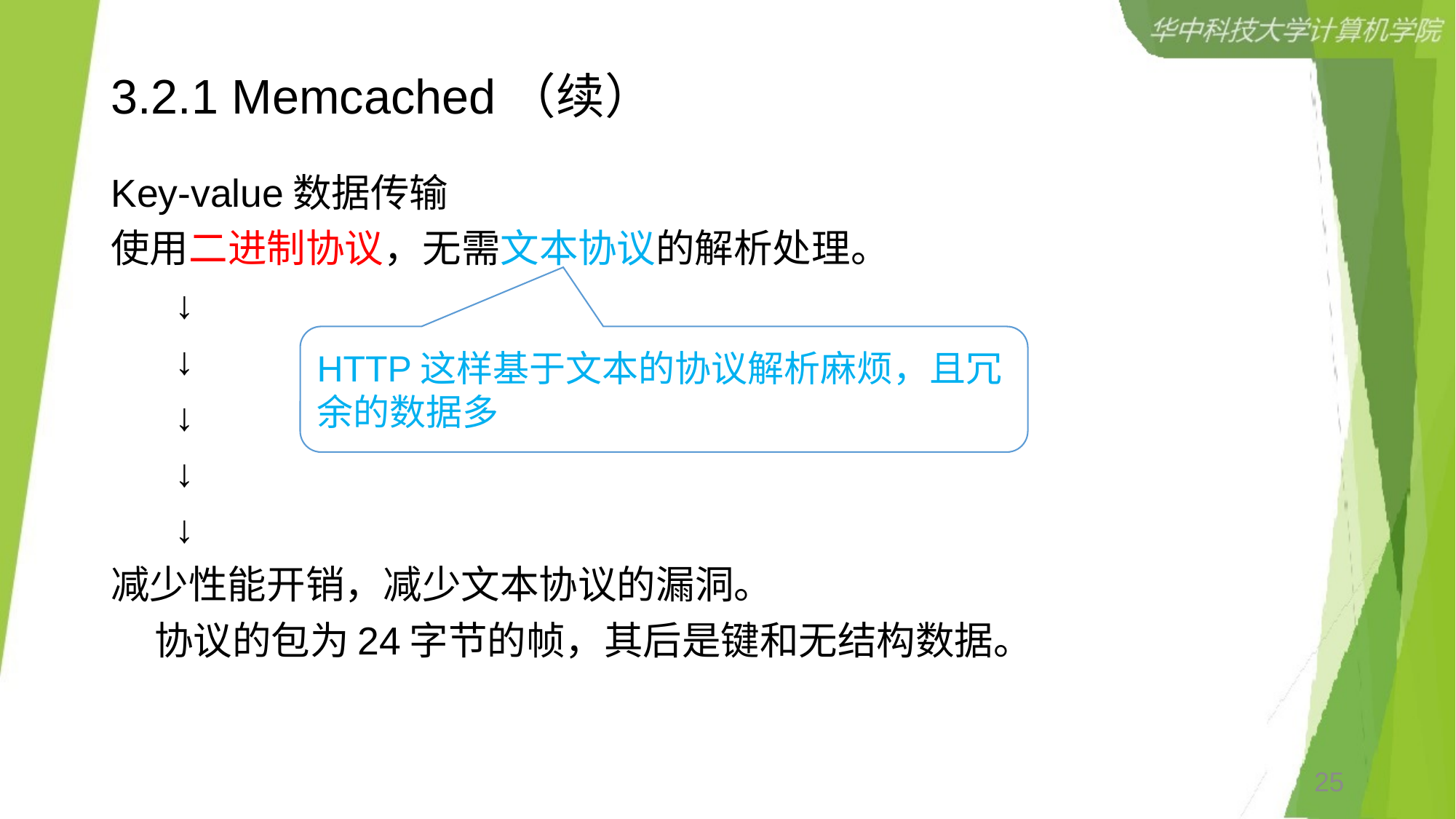

# 3.2.1 Memcached（续）
Key-value数据传输
使用二进制协议，无需文本协议的解析处理。
      ↓
      ↓
      ↓
      ↓
      ↓
减少性能开销，减少文本协议的漏洞。
    协议的包为24字节的帧，其后是键和无结构数据。
HTTP这样基于文本的协议解析麻烦，且冗余的数据多
25